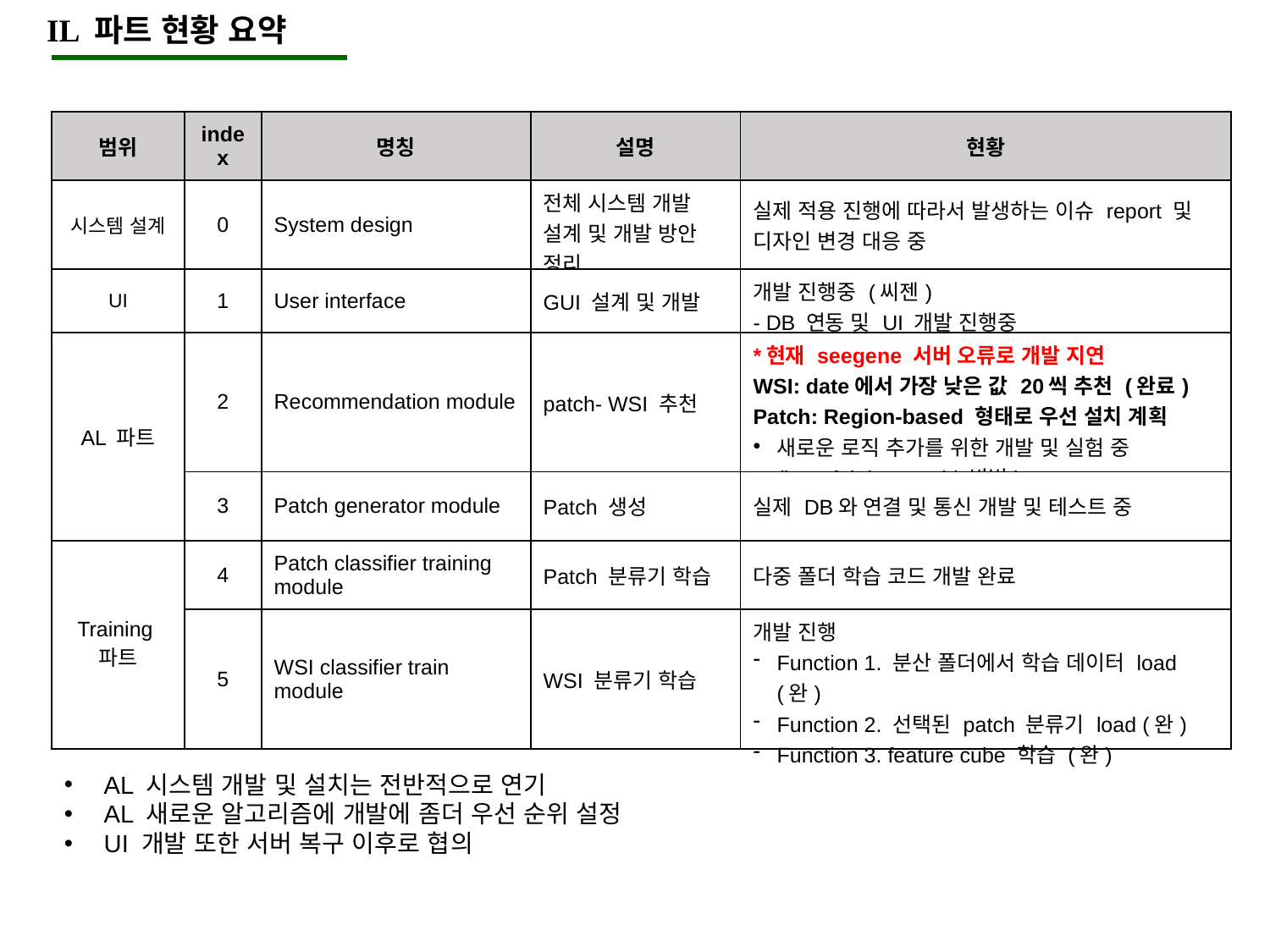

IL 파트 현황 요약
| 범위 | index | 명칭 | 설명 | 현황 |
| --- | --- | --- | --- | --- |
| 시스템 설계 | 0 | System design | 전체 시스템 개발 설계 및 개발 방안 정리 | 실제 적용 진행에 따라서 발생하는 이슈 report 및 디자인 변경 대응 중 |
| UI | 1 | User interface | GUI 설계 및 개발 | 개발 진행중 (씨젠) - DB 연동 및 UI 개발 진행중 |
| AL 파트 | 2 | Recommendation module | patch- WSI 추천 | \*현재 seegene 서버 오류로 개발 지연 WSI: date에서 가장 낮은 값 20씩 추천 (완료) Patch: Region-based 형태로 우선 설치 계획 새로운 로직 추가를 위한 개발 및 실험 중 (harmful data avoid 방법) |
|  | 3 | Patch generator module | Patch 생성 | 실제 DB와 연결 및 통신 개발 및 테스트 중 |
| Training 파트 | 4 | Patch classifier training module | Patch 분류기 학습 | 다중 폴더 학습 코드 개발 완료 |
|  | 5 | WSI classifier train module | WSI 분류기 학습 | 개발 진행 Function 1. 분산 폴더에서 학습 데이터 load (완) Function 2. 선택된 patch 분류기 load (완) Function 3. feature cube 학습 (완) |
AL 시스템 개발 및 설치는 전반적으로 연기
AL 새로운 알고리즘에 개발에 좀더 우선 순위 설정
UI 개발 또한 서버 복구 이후로 협의